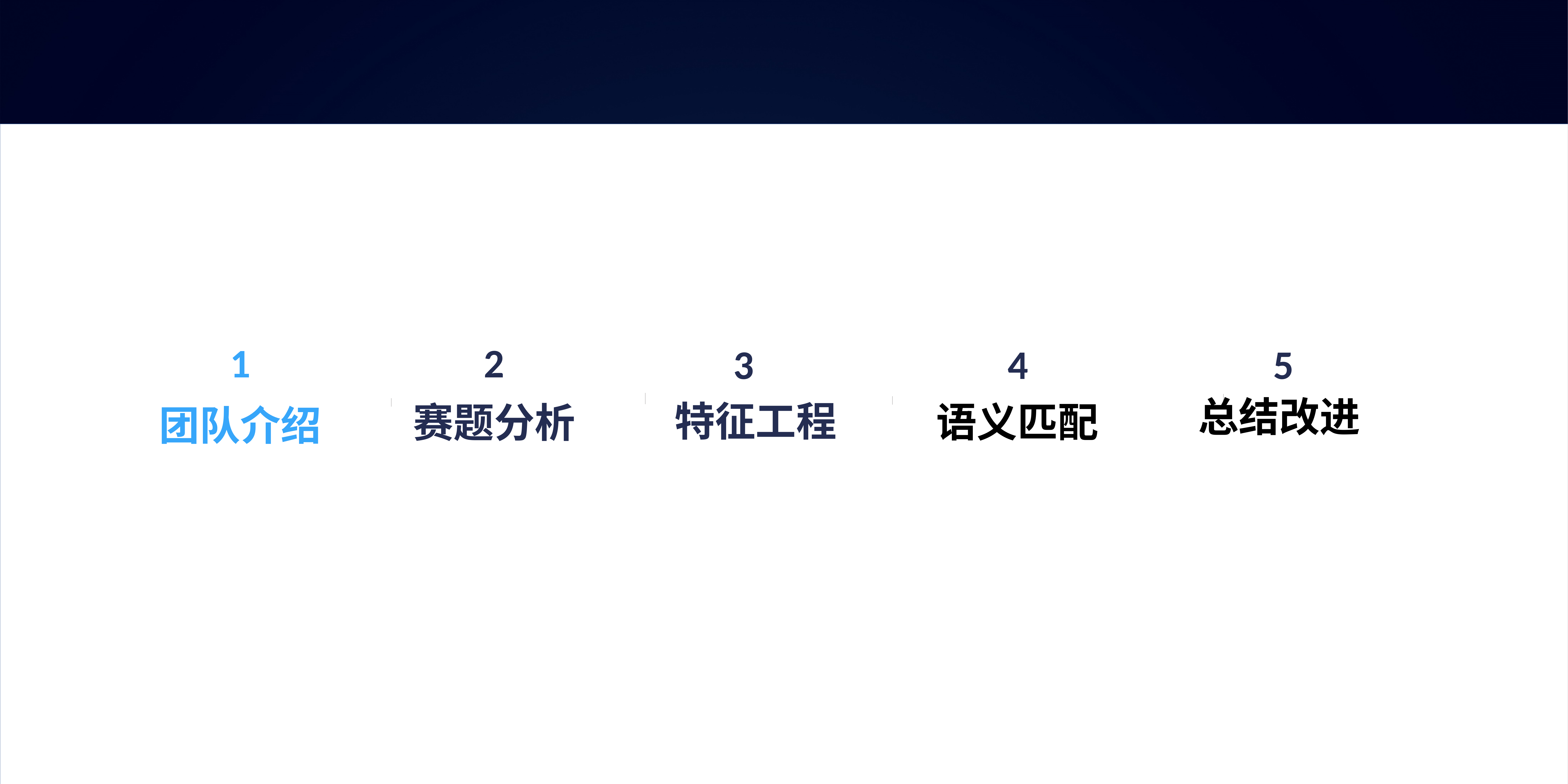

2
赛题分析

1
团队介绍
3
特征工程

4
语义匹配

5
总结改进